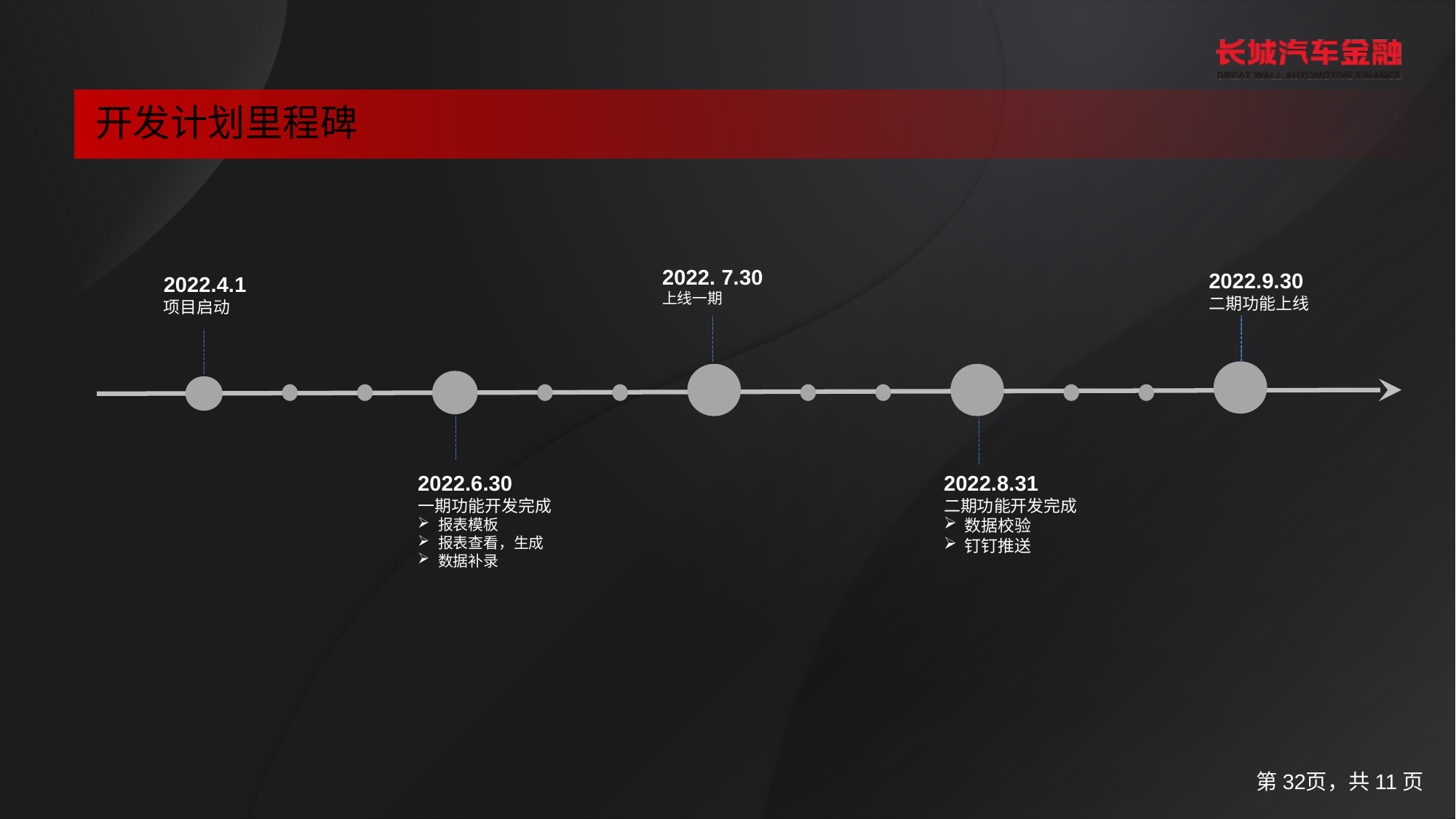

文字

图表（同类色/临近色）

背景
边框

辅助色

开发计划里程碑
2022. 7.30
上线一期
2022.9.30
二期功能上线
2022.4.1
项目启动

2022.6.30
一期功能开发完成
报表模板
报表查看，生成
数据补录
2022.8.31
二期功能开发完成
数据校验
钉钉推送